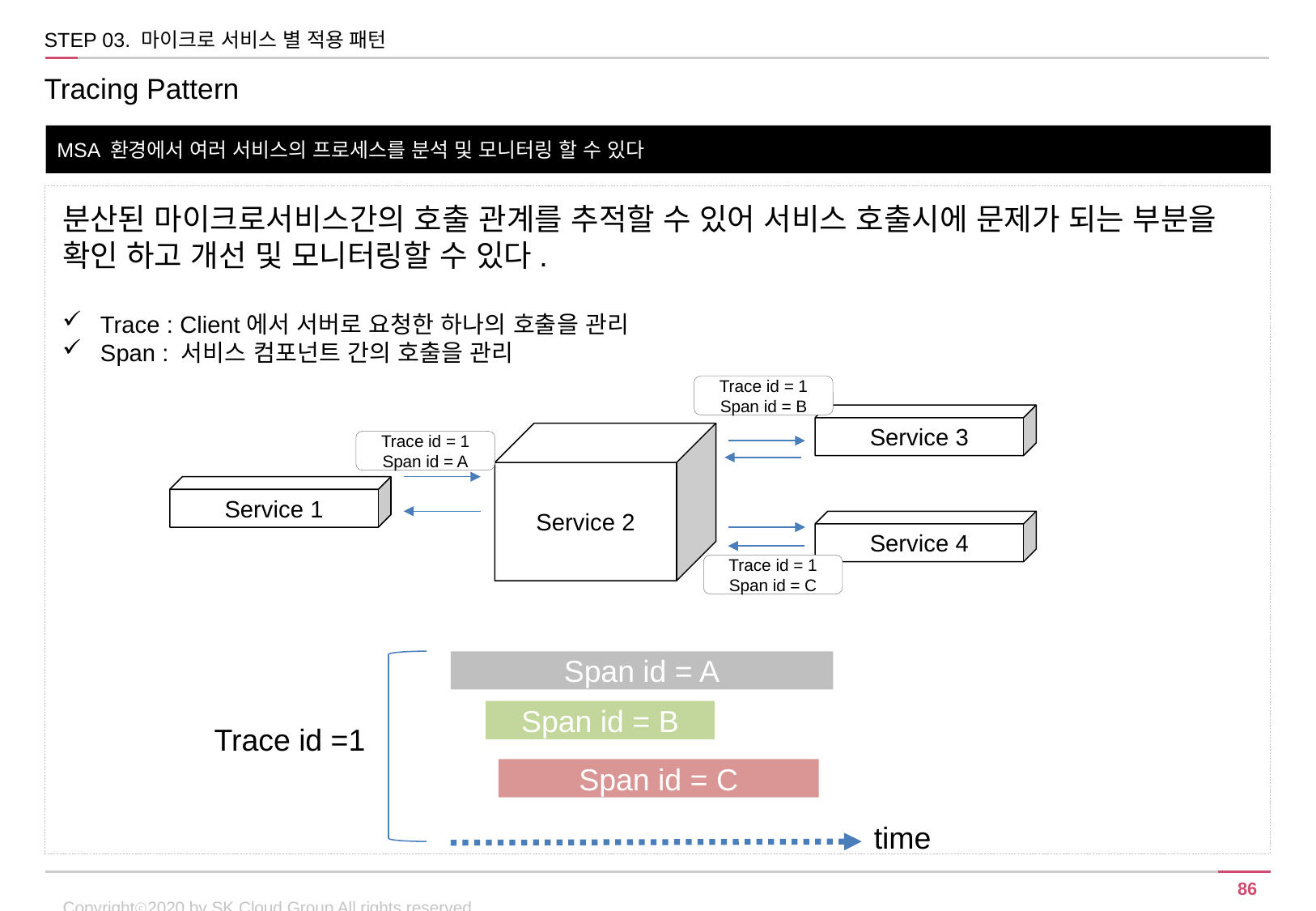

STEP 03. 마이크로 서비스 별 적용 패턴
Tracing Pattern
MSA 환경에서 여러 서비스의 프로세스를 분석 및 모니터링 할 수 있다
분산된 마이크로서비스간의 호출 관계를 추적할 수 있어 서비스 호출시에 문제가 되는 부분을 확인 하고 개선 및 모니터링할 수 있다.

Trace : Client에서 서버로 요청한 하나의 호출을 관리
Span : 서비스 컴포넌트 간의 호출을 관리
Trace id = 1
Span id = B
Service 3
Service 2
Trace id = 1
Span id = A
Service 1
Service 4
Trace id = 1
Span id = C

Span id = A
Span id = B
Trace id =1
Span id = C
time
Copyrightⓒ2020 by SK Cloud Group All rights reserved.